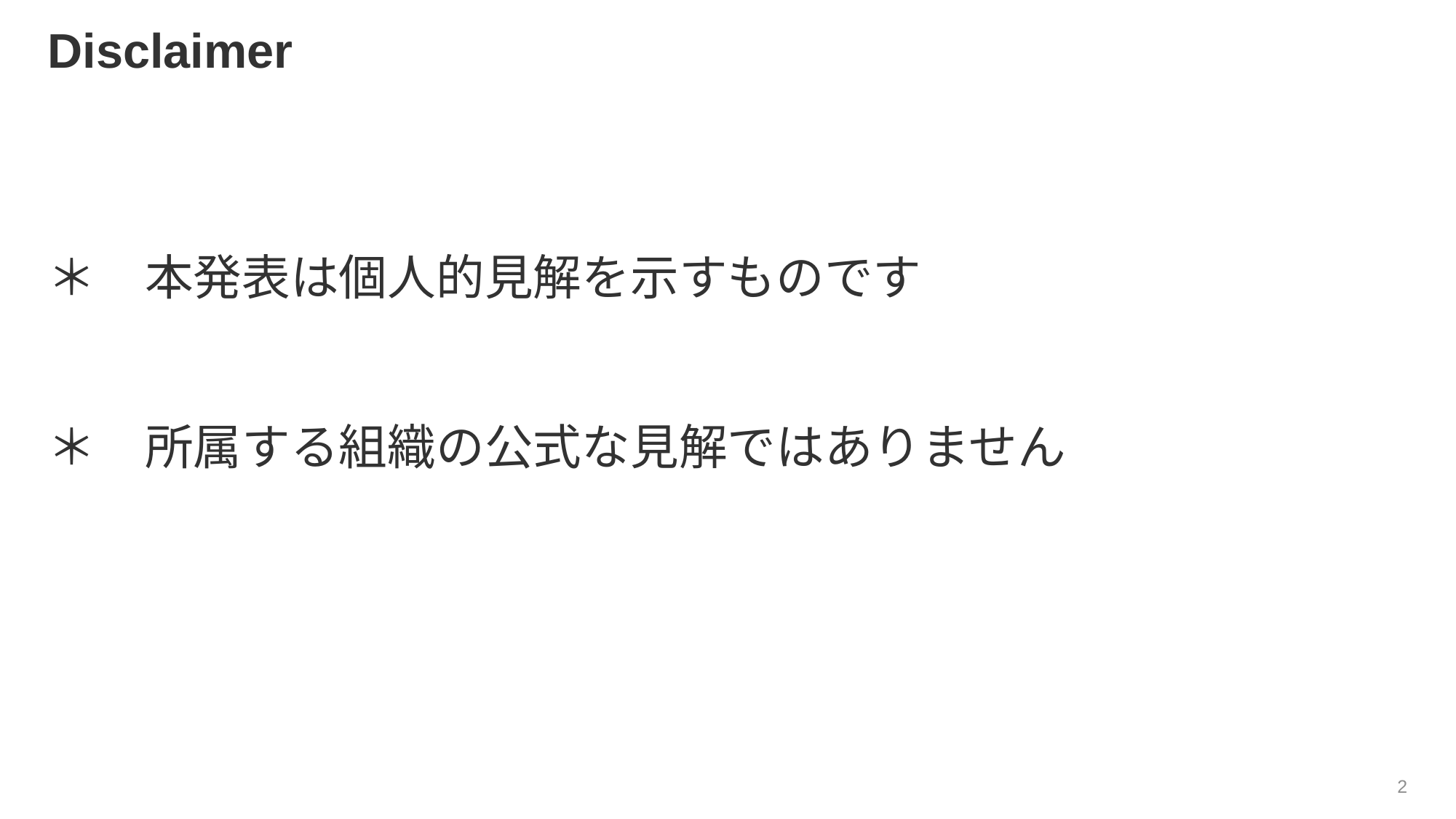

# Disclaimer
＊　本発表は個人的見解を示すものです

＊　所属する組織の公式な見解ではありません
2